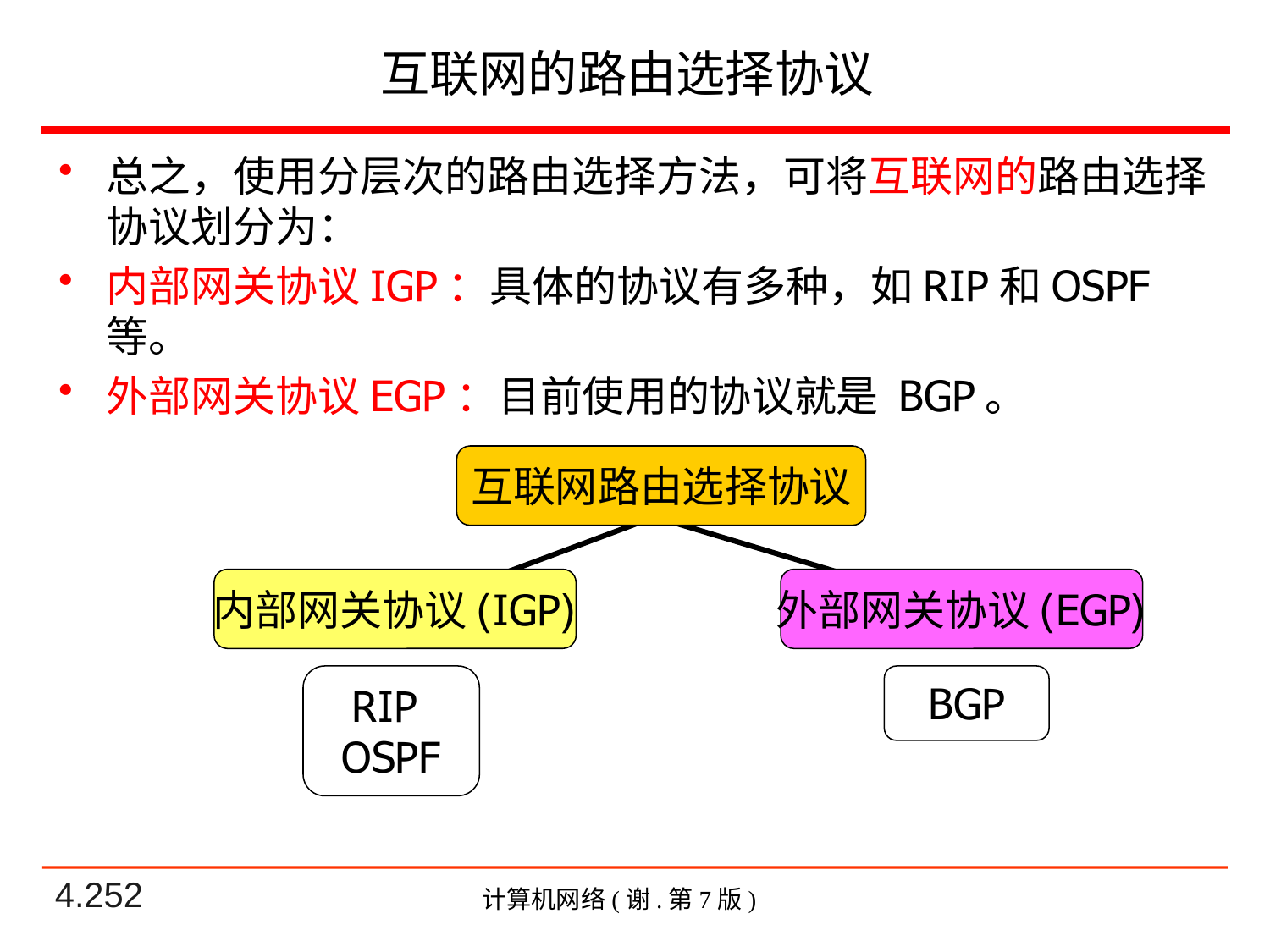

# 互联网的路由选择协议
总之，使用分层次的路由选择方法，可将互联网的路由选择协议划分为：
内部网关协议IGP：具体的协议有多种，如RIP和OSPF 等。
外部网关协议EGP：目前使用的协议就是 BGP。
互联网路由选择协议

内部网关协议(IGP)
外部网关协议(EGP)
RIP
OSPF
BGP